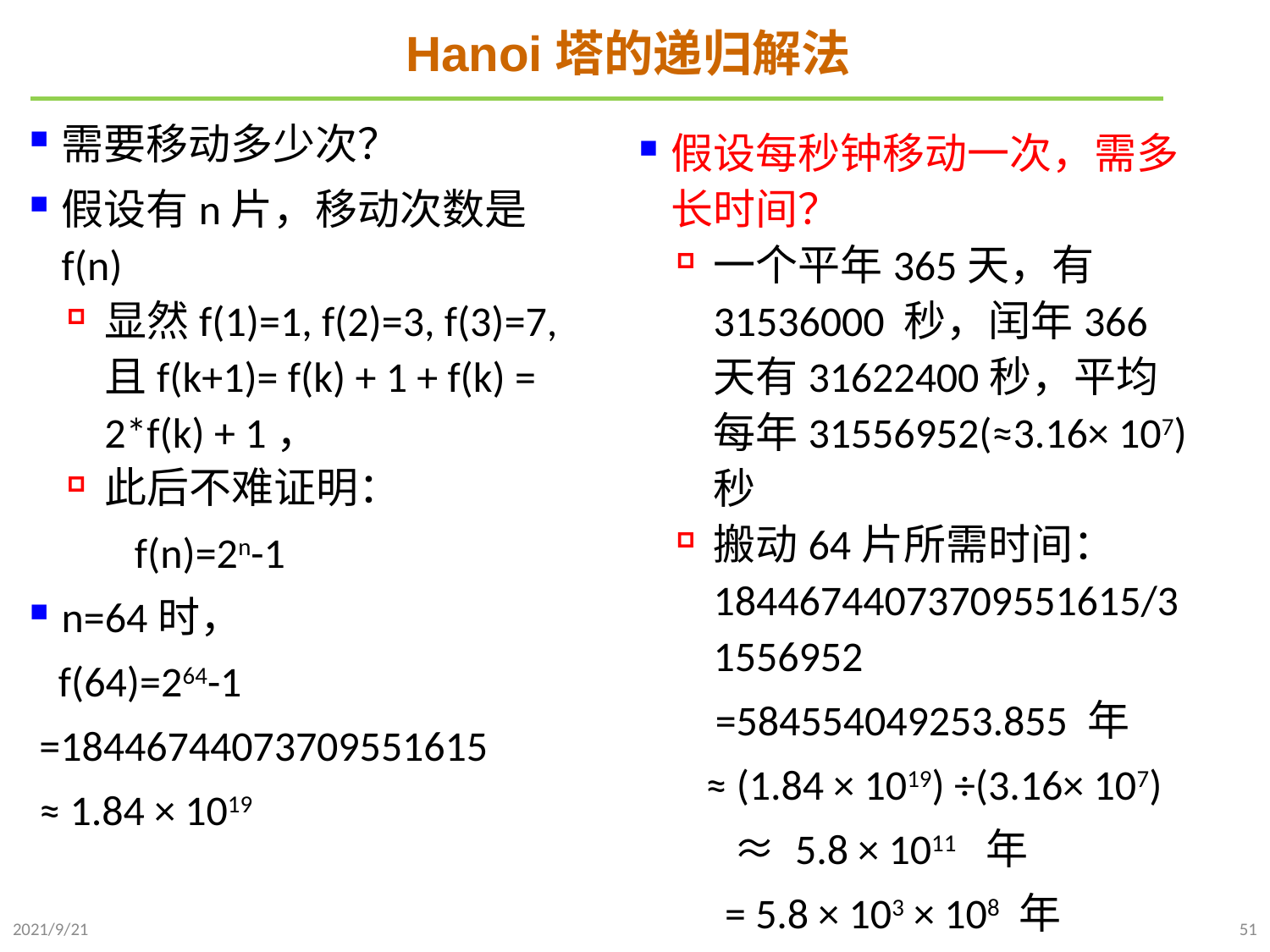

# Hanoi塔的递归解法
需要移动多少次？
假设有n片，移动次数是f(n)
显然f(1)=1, f(2)=3, f(3)=7, 且f(k+1)= f(k) + 1 + f(k) = 2*f(k) + 1，
此后不难证明：
           f(n)=2n-1
n=64时，
   f(64)=264-1
 =18446744073709551615
 ≈ 1.84 × 1019
假设每秒钟移动一次，需多长时间？
一个平年365天，有31536000 秒，闰年366天有31622400秒，平均每年31556952(≈3.16× 107)秒
搬动64片所需时间： 　18446744073709551615/31556952
        =584554049253.855 年
       ≈ (1.84 × 1019) ÷(3.16× 107)
　　 ≈ 5.8 × 1011  年
         = 5.8 × 103 × 108 年
         = 5800亿年

2021/9/21
51